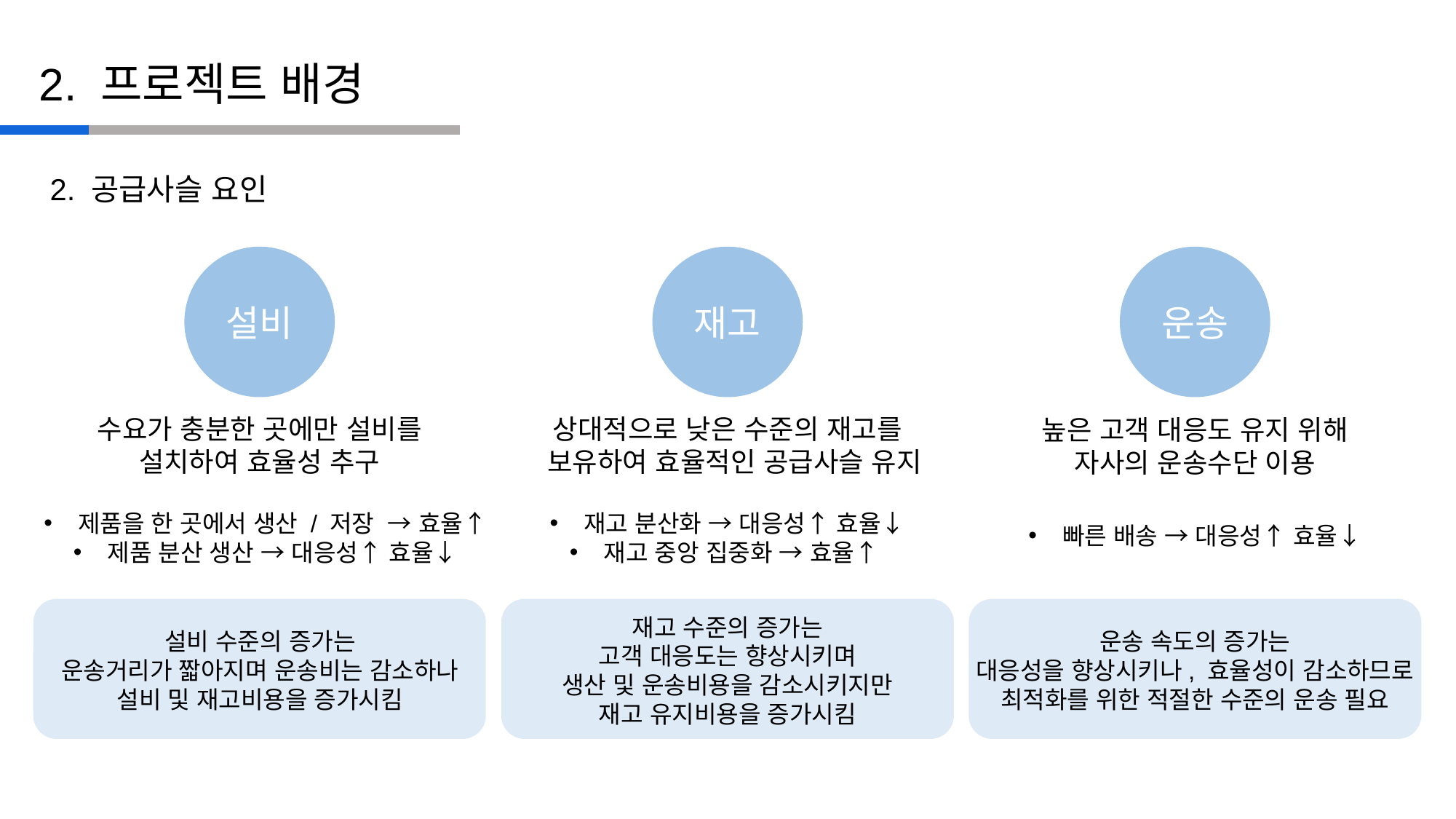

2. 프로젝트 배경

2. 공급사슬 요인
설비
재고
운송
수요가 충분한 곳에만 설비를
설치하여 효율성 추구
상대적으로 낮은 수준의 재고를
 보유하여 효율적인 공급사슬 유지
높은 고객 대응도 유지 위해
자사의 운송수단 이용
제품을 한 곳에서 생산 / 저장  → 효율↑
제품 분산 생산 → 대응성↑ 효율↓
재고 분산화 → 대응성↑ 효율↓
재고 중앙 집중화 → 효율↑
빠른 배송 → 대응성↑ 효율↓

재고 수준의 증가는
고객 대응도는 향상시키며
생산 및 운송비용을 감소시키지만
재고 유지비용을 증가시킴
설비 수준의 증가는
운송거리가 짧아지며 운송비는 감소하나
설비 및 재고비용을 증가시킴
운송 속도의 증가는
대응성을 향상시키나, 효율성이 감소하므로
최적화를 위한 적절한 수준의 운송 필요